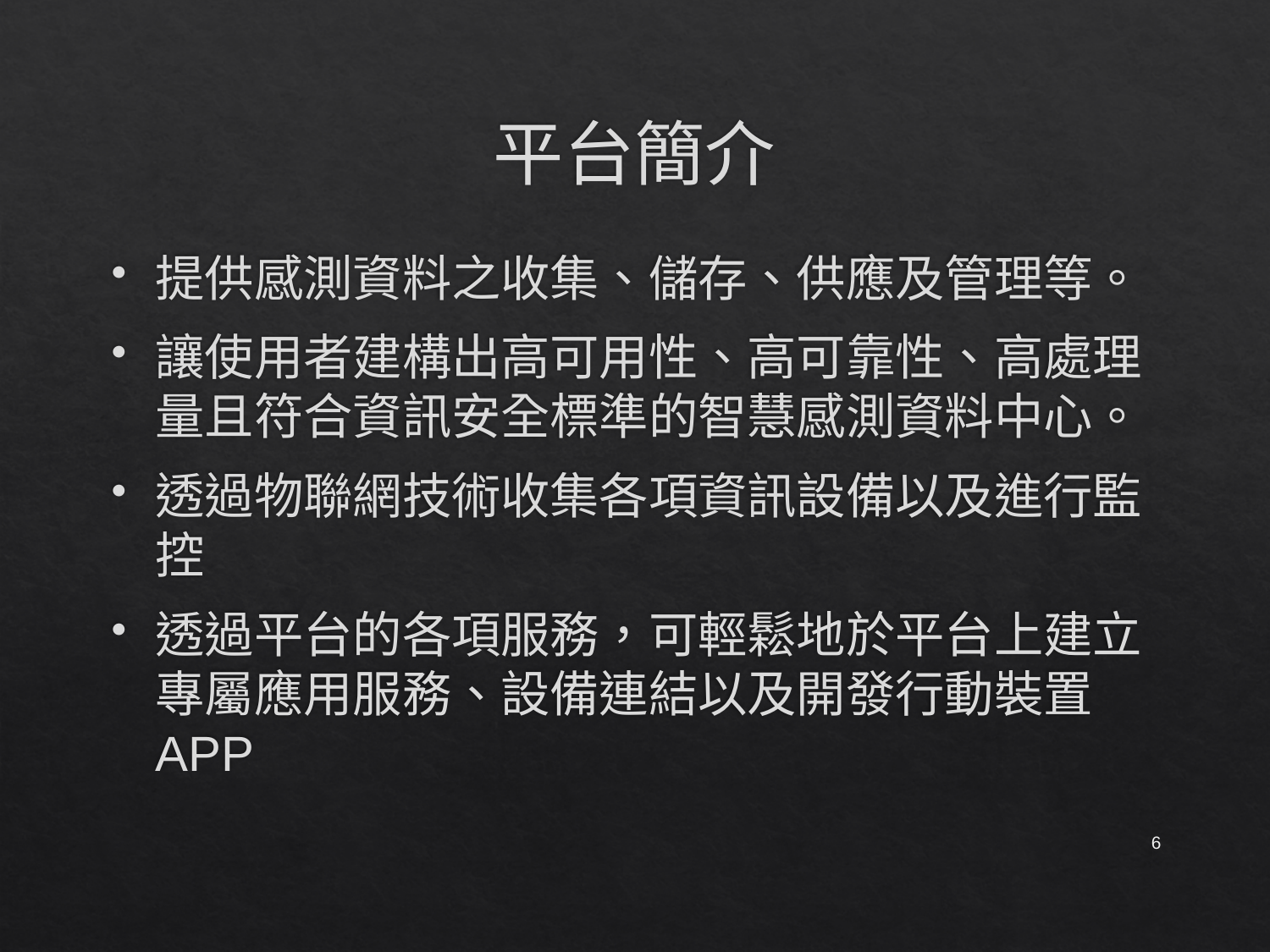

# 平台簡介
提供感測資料之收集、儲存、供應及管理等。
讓使用者建構出高可用性、高可靠性、高處理量且符合資訊安全標準的智慧感測資料中心。
透過物聯網技術收集各項資訊設備以及進行監控
透過平台的各項服務，可輕鬆地於平台上建立專屬應用服務、設備連結以及開發行動裝置APP

6